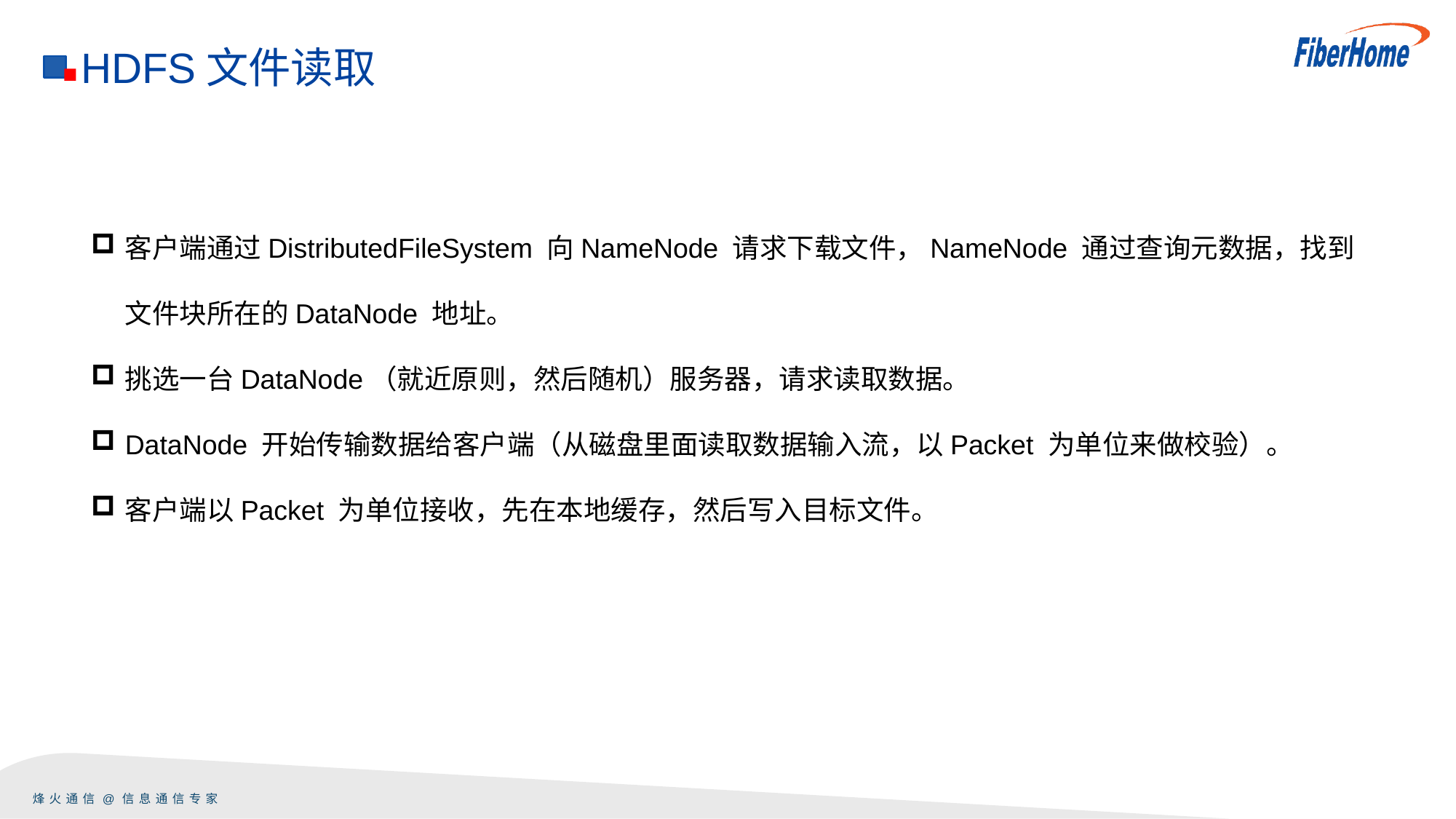

HDFS文件读取
客户端通过DistributedFileSystem 向NameNode 请求下载文件，NameNode 通过查询元数据，找到文件块所在的DataNode 地址。
挑选一台DataNode（就近原则，然后随机）服务器，请求读取数据。
DataNode 开始传输数据给客户端（从磁盘里面读取数据输入流，以Packet 为单位来做校验）。
客户端以Packet 为单位接收，先在本地缓存，然后写入目标文件。